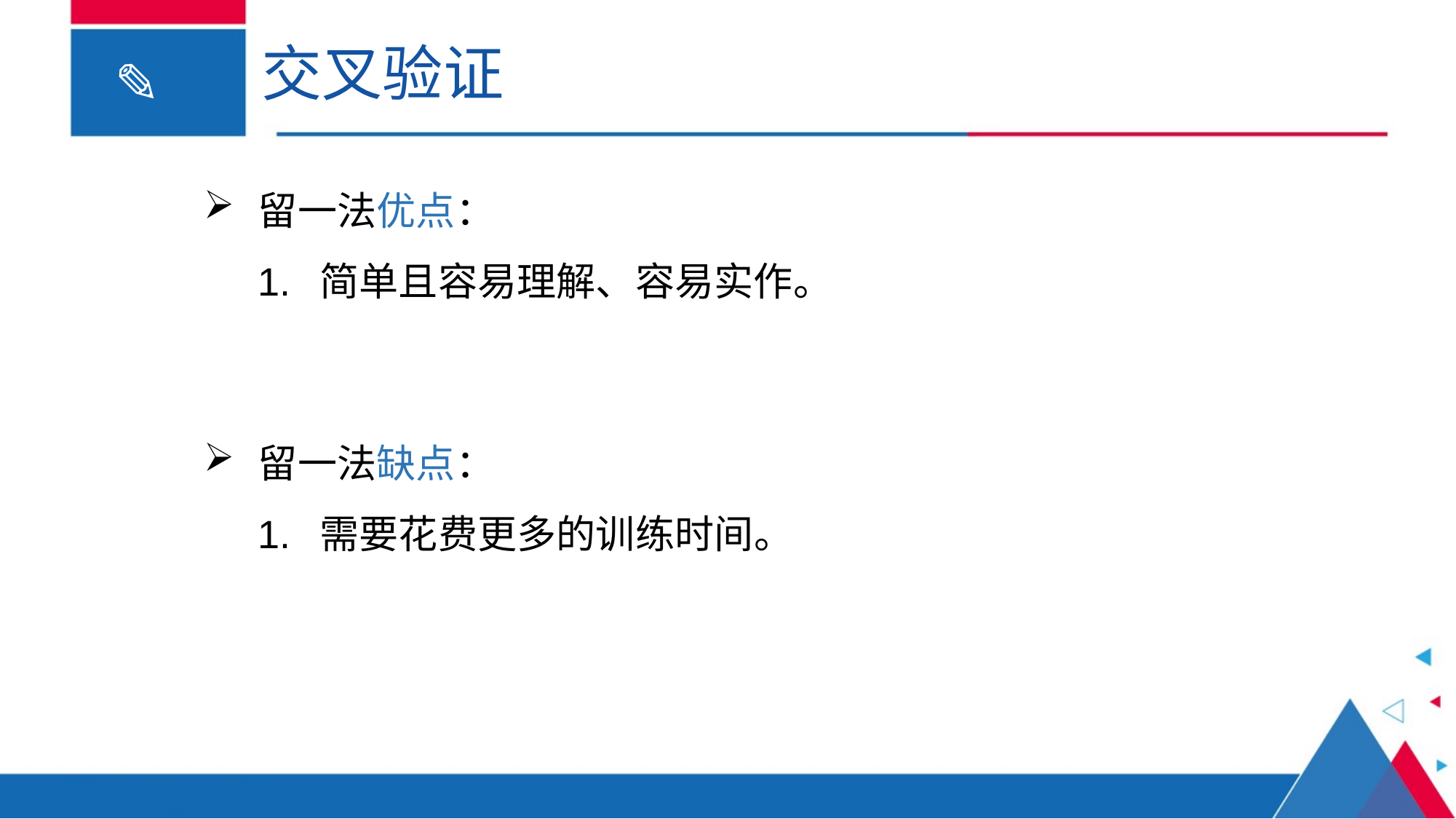

# 交叉验证
留一法优点：
简单且容易理解、容易实作。
留一法缺点：
需要花费更多的训练时间。